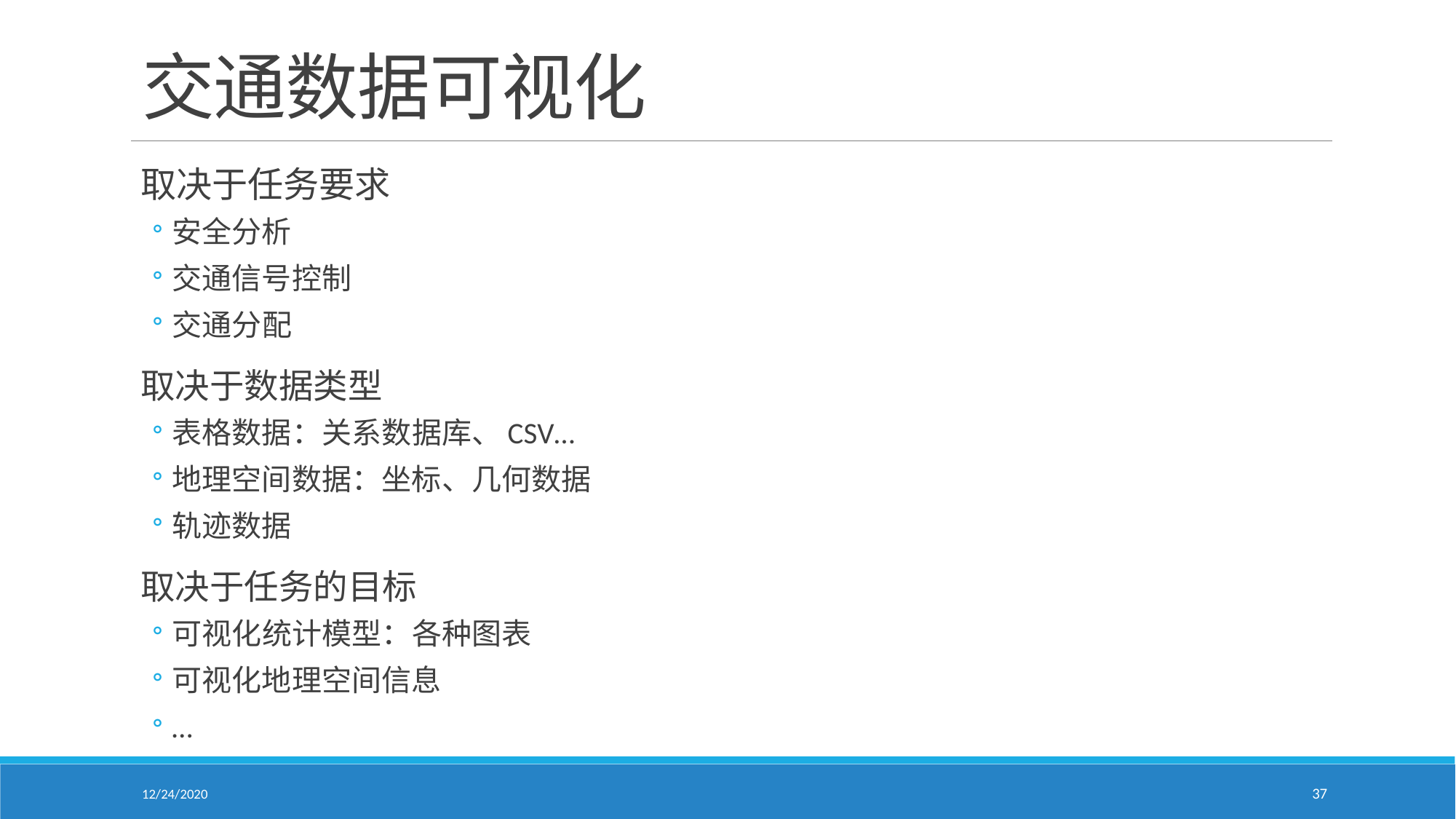

# 交通数据可视化
取决于任务要求
安全分析
交通信号控制
交通分配
取决于数据类型
表格数据：关系数据库、CSV…
地理空间数据：坐标、几何数据
轨迹数据
取决于任务的目标
可视化统计模型：各种图表
可视化地理空间信息
…
12/24/2020
37